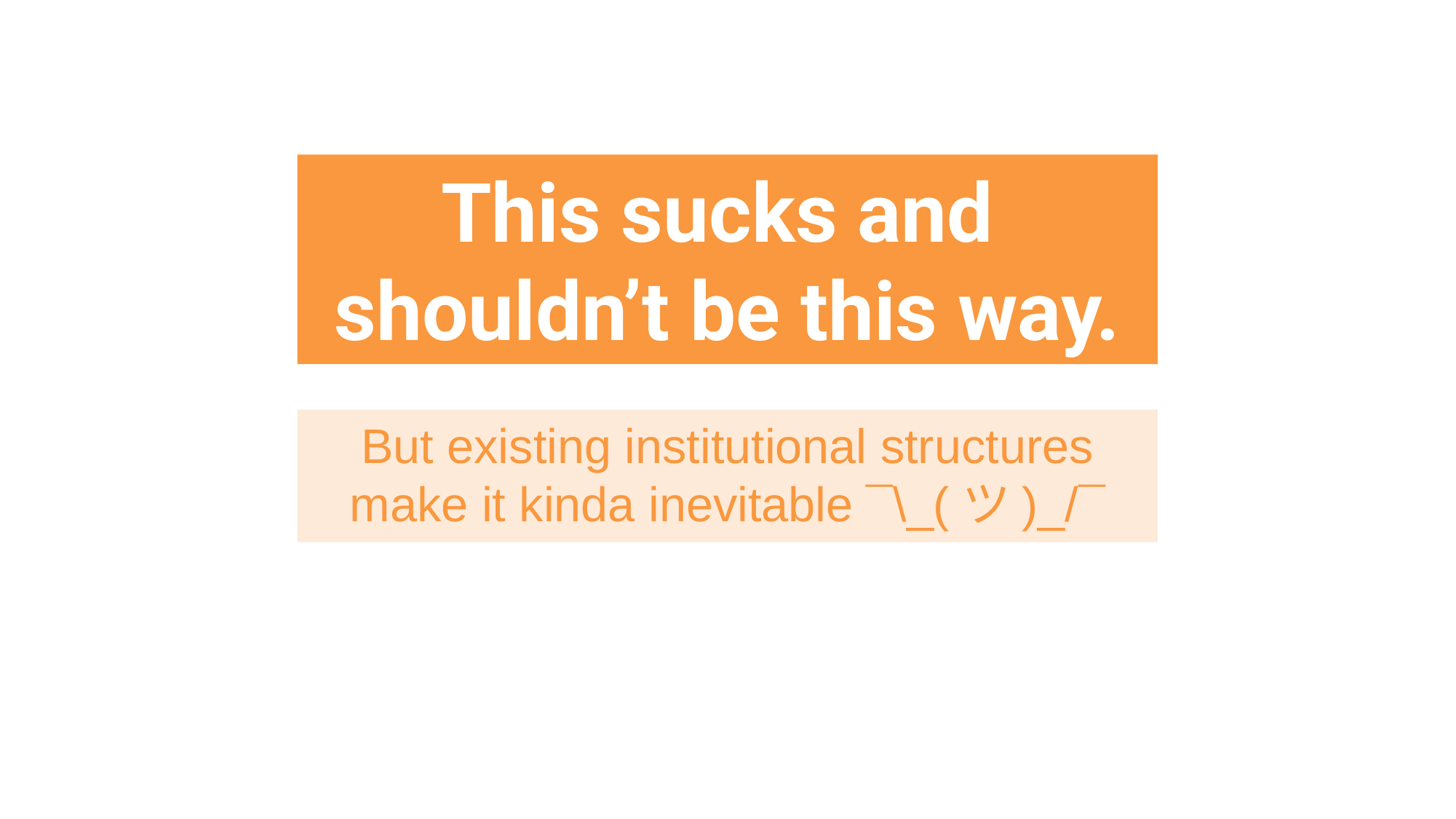

This sucks and
shouldn’t be this way.
But existing institutional structures make it kinda inevitable ¯\_(ツ)_/¯